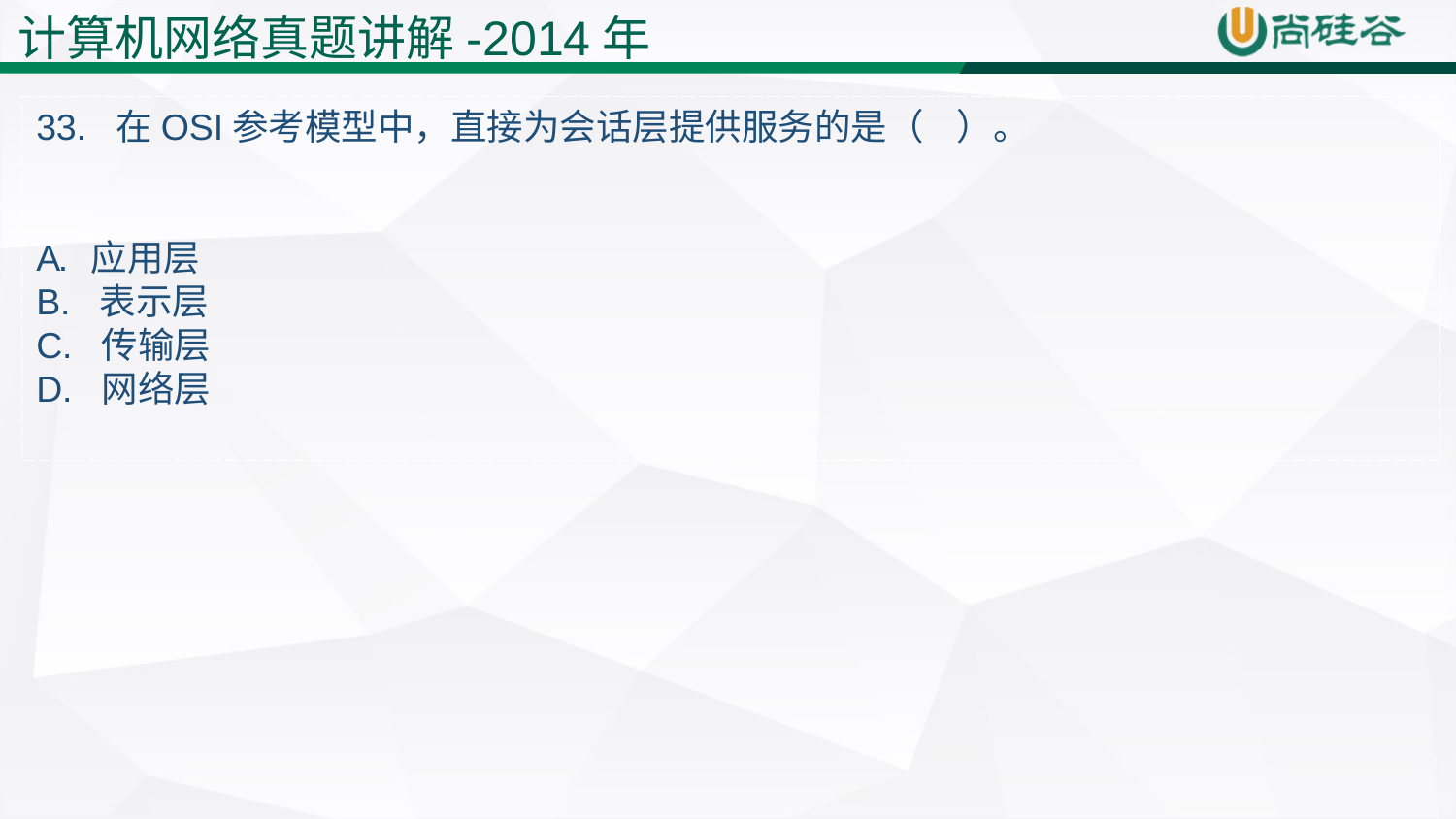

计算机网络真题讲解-2014年

33.  在OSI参考模型中，直接为会话层提供服务的是（    ）。

应用层
B.  表示层
C.  传输层
D.  网络层